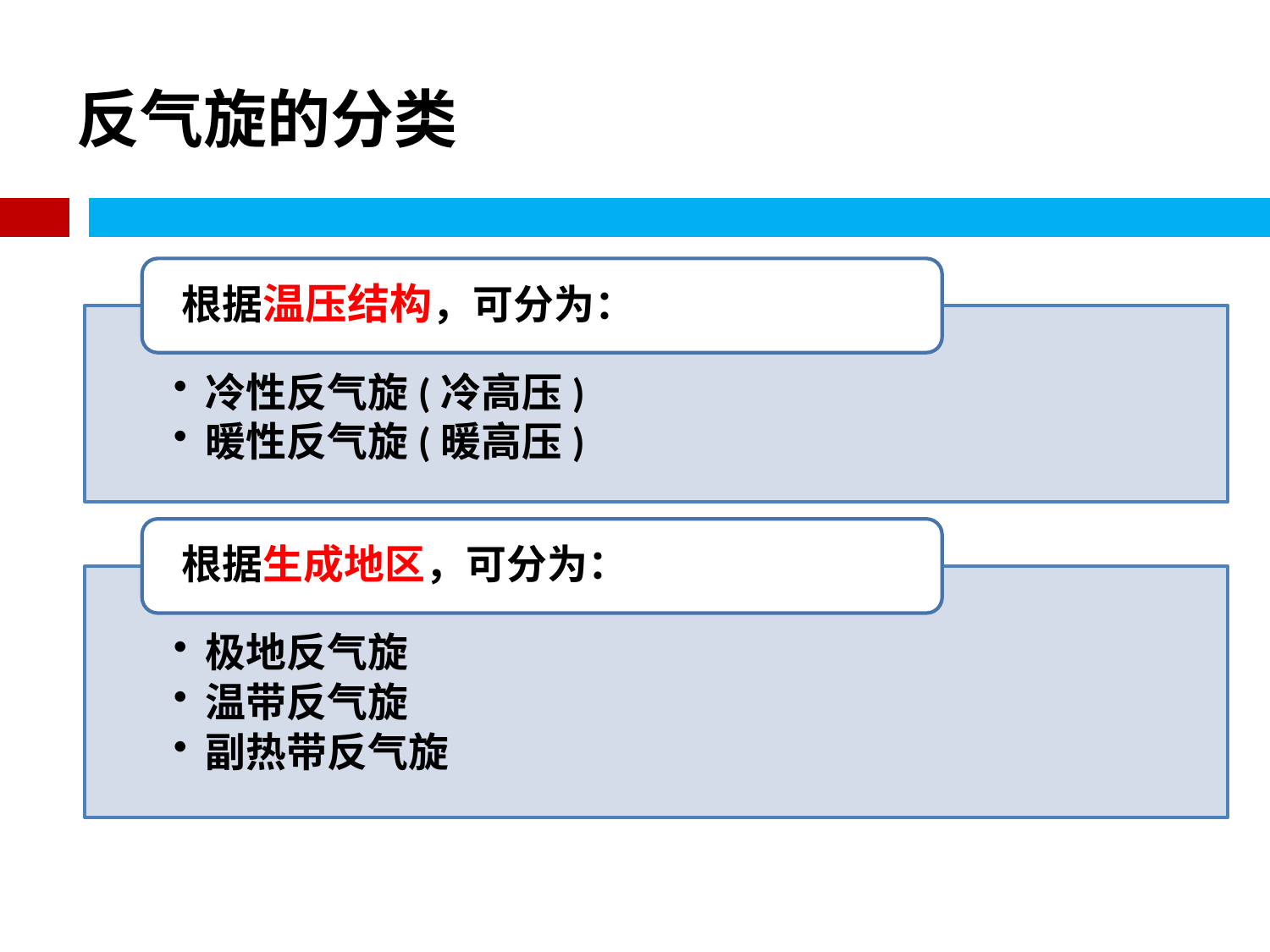

# 反气旋的分类
冷性反气旋(冷高压)
暖性反气旋(暖高压)
根据温压结构，可分为：
极地反气旋
温带反气旋
副热带反气旋
根据生成地区，可分为：